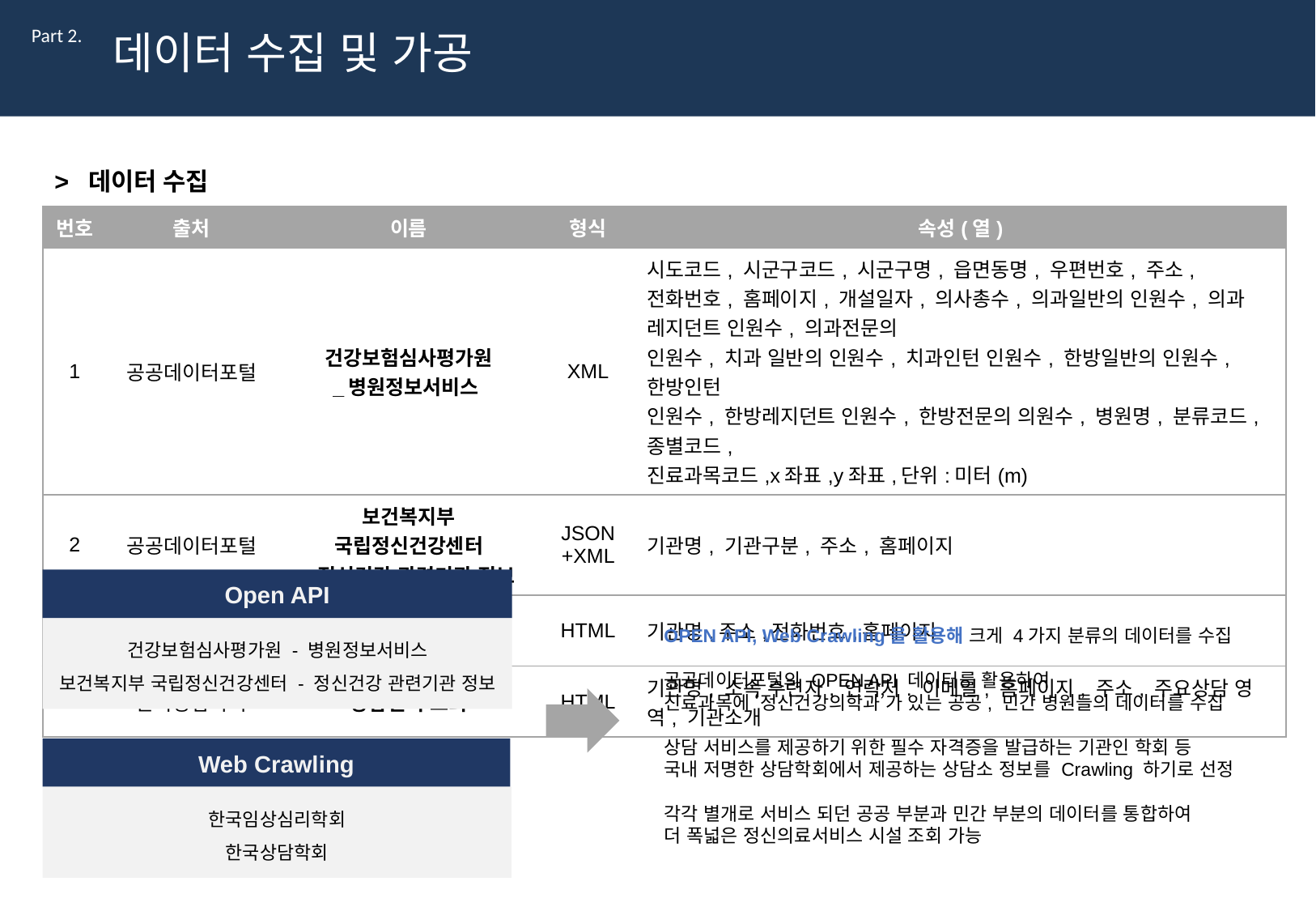

Part 2.
데이터 수집 및 가공
>  데이터 수집
| 번호 | 출처 | 이름 | 형식 | 속성(열) |
| --- | --- | --- | --- | --- |
| 1 | 공공데이터포털 | 건강보험심사평가원 \_병원정보서비스 | XML | 시도코드, 시군구코드, 시군구명, 읍면동명, 우편번호, 주소, 전화번호, 홈페이지, 개설일자, 의사총수, 의과일반의 인원수, 의과 레지던트 인원수, 의과전문의 인원수, 치과 일반의 인원수, 치과인턴 인원수, 한방일반의 인원수, 한방인턴 인원수, 한방레지던트 인원수, 한방전문의 의원수, 병원명, 분류코드, 종별코드, 진료과목코드,x좌표,y좌표,단위:미터(m) |
| 2 | 공공데이터포털 | 보건복지부 국립정신건강센터 \_정신건강 관련기관 정보 | JSON +XML | 기관명, 기관구분, 주소, 홈페이지 |
| 3 | 한국임상심리학회 | 상담사 개업현황 | HTML | 기관명,주소,전화번호,홈페이지 |
| 4 | 한국상담학회 | 상담센터 조회 | HTML | 기관명, 소속 수련자, 연락처. 이메일, 홈페이지, 주소, 주요상담 영역, 기관소개 |

Open API

OPEN API, Web Crawling을 활용해 크게 4가지 분류의 데이터를 수집

공공데이터포털의 OPEN API 데이터를 활용하여
진료과목에 ‘정신건강의학과’가 있는 공공, 민간 병원들의 데이터를 수집

상담 서비스를 제공하기 위한 필수 자격증을 발급하는 기관인 학회 등
국내 저명한 상담학회에서 제공하는 상담소 정보를 Crawling 하기로 선정

각각 별개로 서비스 되던 공공 부분과 민간 부분의 데이터를 통합하여
더 폭넓은 정신의료서비스 시설 조회 가능
건강보험심사평가원 - 병원정보서비스
보건복지부 국립정신건강센터 - 정신건강 관련기관 정보

Web Crawling

한국임상심리학회
한국상담학회